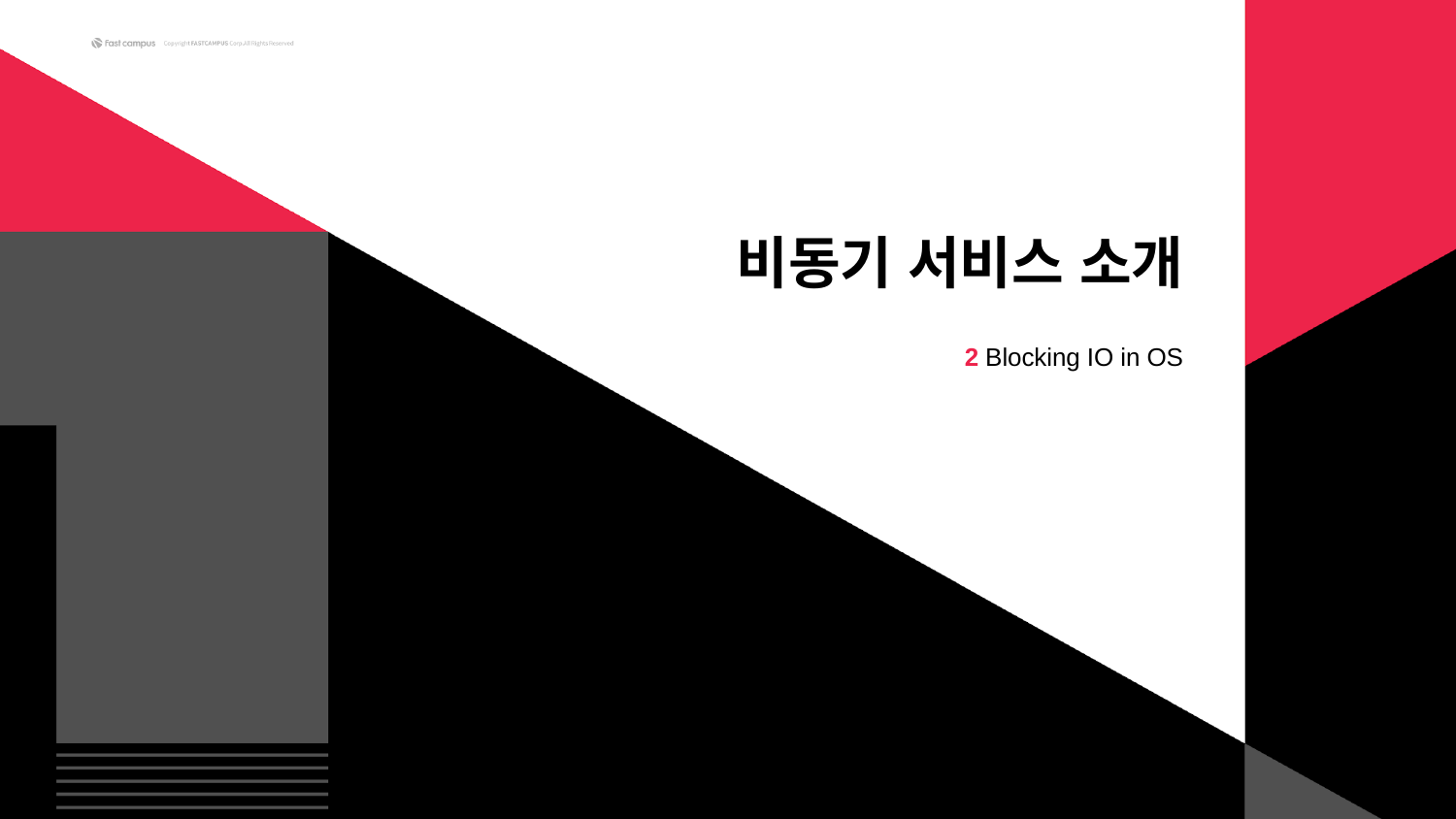

# 비동기 서비스 소개
2 Blocking IO in OS